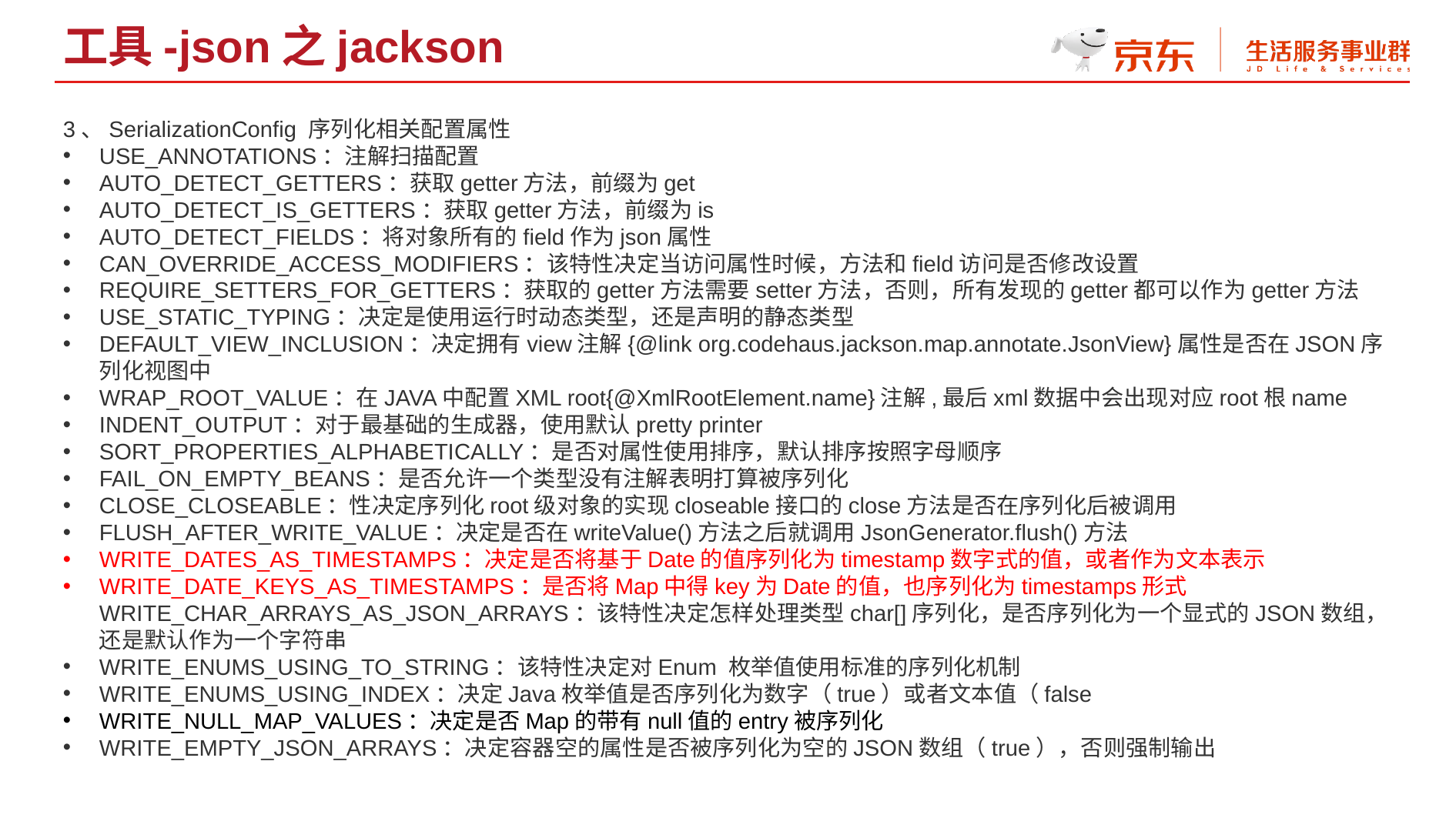

工具-json之jackson
3、SerializationConfig 序列化相关配置属性
USE_ANNOTATIONS：注解扫描配置
AUTO_DETECT_GETTERS：获取getter方法，前缀为get
AUTO_DETECT_IS_GETTERS：获取getter方法，前缀为is
AUTO_DETECT_FIELDS：将对象所有的field作为json属性
CAN_OVERRIDE_ACCESS_MODIFIERS：该特性决定当访问属性时候，方法和field访问是否修改设置
REQUIRE_SETTERS_FOR_GETTERS：获取的getter方法需要setter方法，否则，所有发现的getter都可以作为getter方法
USE_STATIC_TYPING：决定是使用运行时动态类型，还是声明的静态类型
DEFAULT_VIEW_INCLUSION：决定拥有view注解{@link org.codehaus.jackson.map.annotate.JsonView}属性是否在JSON序列化视图中
WRAP_ROOT_VALUE：在JAVA中配置XML root{@XmlRootElement.name}注解,最后xml数据中会出现对应root根name
INDENT_OUTPUT：对于最基础的生成器，使用默认pretty printer
SORT_PROPERTIES_ALPHABETICALLY：是否对属性使用排序，默认排序按照字母顺序
FAIL_ON_EMPTY_BEANS：是否允许一个类型没有注解表明打算被序列化
CLOSE_CLOSEABLE：性决定序列化root级对象的实现closeable接口的close方法是否在序列化后被调用
FLUSH_AFTER_WRITE_VALUE：决定是否在writeValue()方法之后就调用JsonGenerator.flush()方法
WRITE_DATES_AS_TIMESTAMPS：决定是否将基于Date的值序列化为timestamp数字式的值，或者作为文本表示
WRITE_DATE_KEYS_AS_TIMESTAMPS：是否将Map中得key为Date的值，也序列化为timestamps形式
WRITE_CHAR_ARRAYS_AS_JSON_ARRAYS：该特性决定怎样处理类型char[]序列化，是否序列化为一个显式的JSON数组，还是默认作为一个字符串
WRITE_ENUMS_USING_TO_STRING：该特性决定对Enum 枚举值使用标准的序列化机制
WRITE_ENUMS_USING_INDEX：决定Java枚举值是否序列化为数字（true）或者文本值（false
WRITE_NULL_MAP_VALUES：决定是否Map的带有null值的entry被序列化
WRITE_EMPTY_JSON_ARRAYS：决定容器空的属性是否被序列化为空的JSON数组（true），否则强制输出